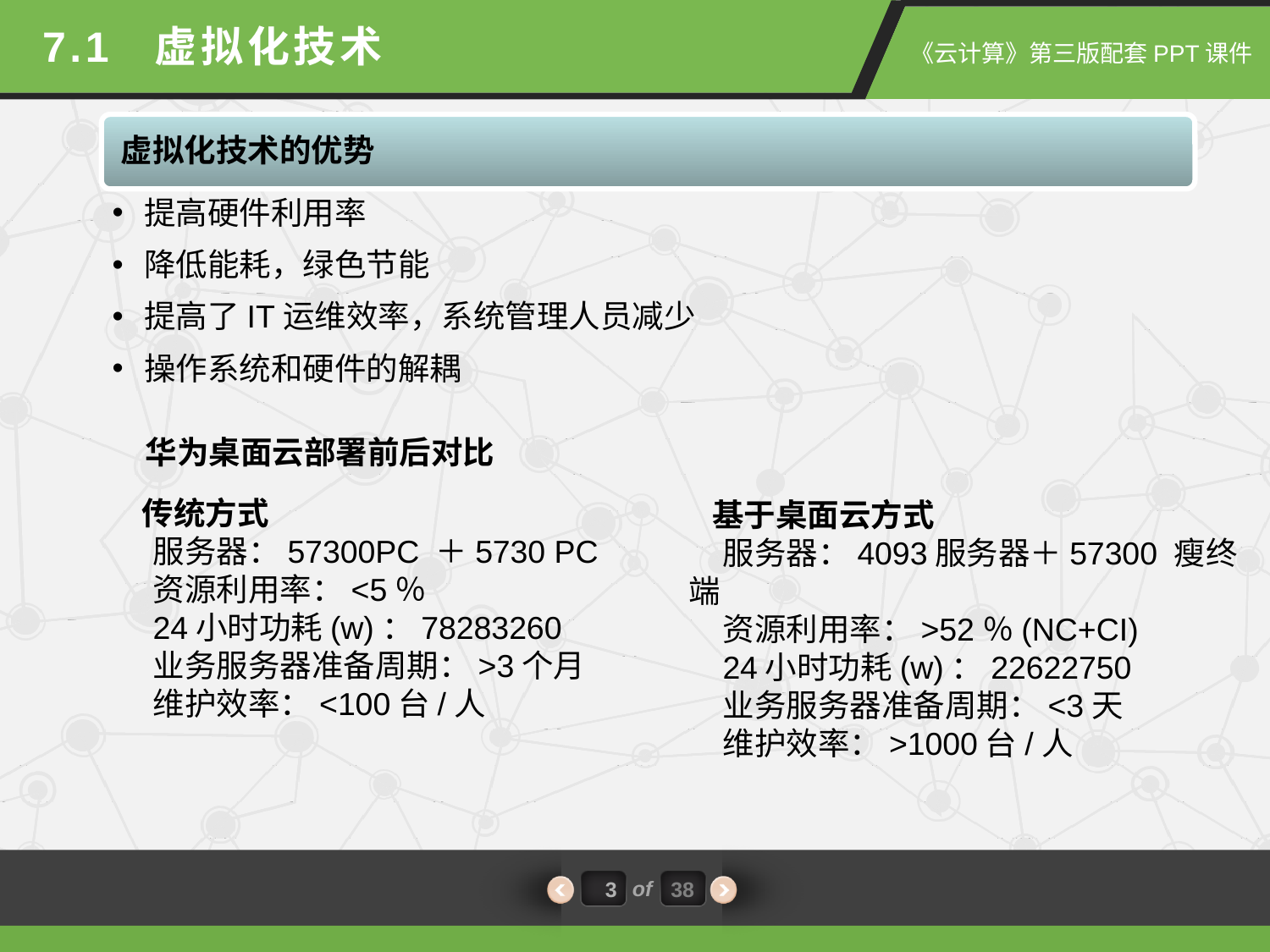

7.1  虚拟化技术

虚拟化技术的优势
提高硬件利用率
降低能耗，绿色节能
提高了IT运维效率，系统管理人员减少
操作系统和硬件的解耦
华为桌面云部署前后对比
传统方式
服务器：57300PC ＋5730 PC
资源利用率：<5％
24小时功耗(w)：78283260
业务服务器准备周期：>3个月
维护效率：<100台/人
基于桌面云方式
服务器：4093服务器＋57300 瘦终端
资源利用率：>52％(NC+CI)
24小时功耗(w)：22622750
业务服务器准备周期：<3天
维护效率：>1000台/人
3